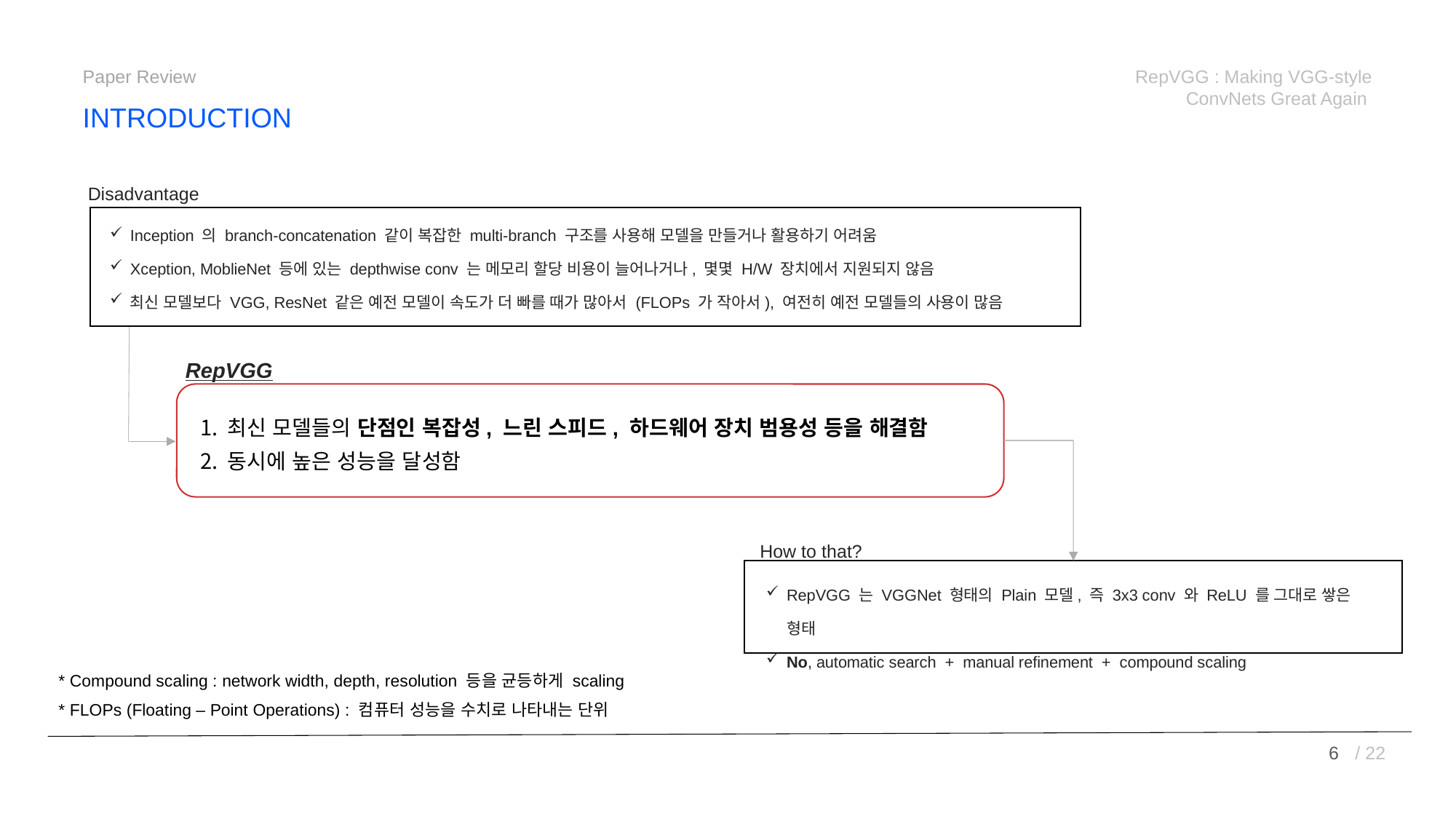

Paper Review
RepVGG : Making VGG-style ConvNets Great Again
INTRODUCTION
    Disadvantage
Inception 의 branch-concatenation 같이 복잡한 multi-branch 구조를 사용해 모델을 만들거나 활용하기 어려움
Xception, MoblieNet 등에 있는 depthwise conv 는 메모리 할당 비용이 늘어나거나, 몇몇 H/W 장치에서 지원되지 않음
최신 모델보다 VGG, ResNet 같은 예전 모델이 속도가 더 빠를 때가 많아서 (FLOPs 가 작아서), 여전히 예전 모델들의 사용이 많음

RepVGG

최신 모델들의 단점인 복잡성, 느린 스피드, 하드웨어 장치 범용성 등을 해결함
동시에 높은 성능을 달성함
How to that?

RepVGG 는 VGGNet 형태의 Plain 모델, 즉 3x3 conv 와 ReLU 를 그대로 쌓은 형태
No, automatic search  +  manual refinement  +  compound scaling
* Compound scaling : network width, depth, resolution 등을 균등하게 scaling

* FLOPs (Floating – Point Operations) : 컴퓨터 성능을 수치로 나타내는 단위
6
/ 22